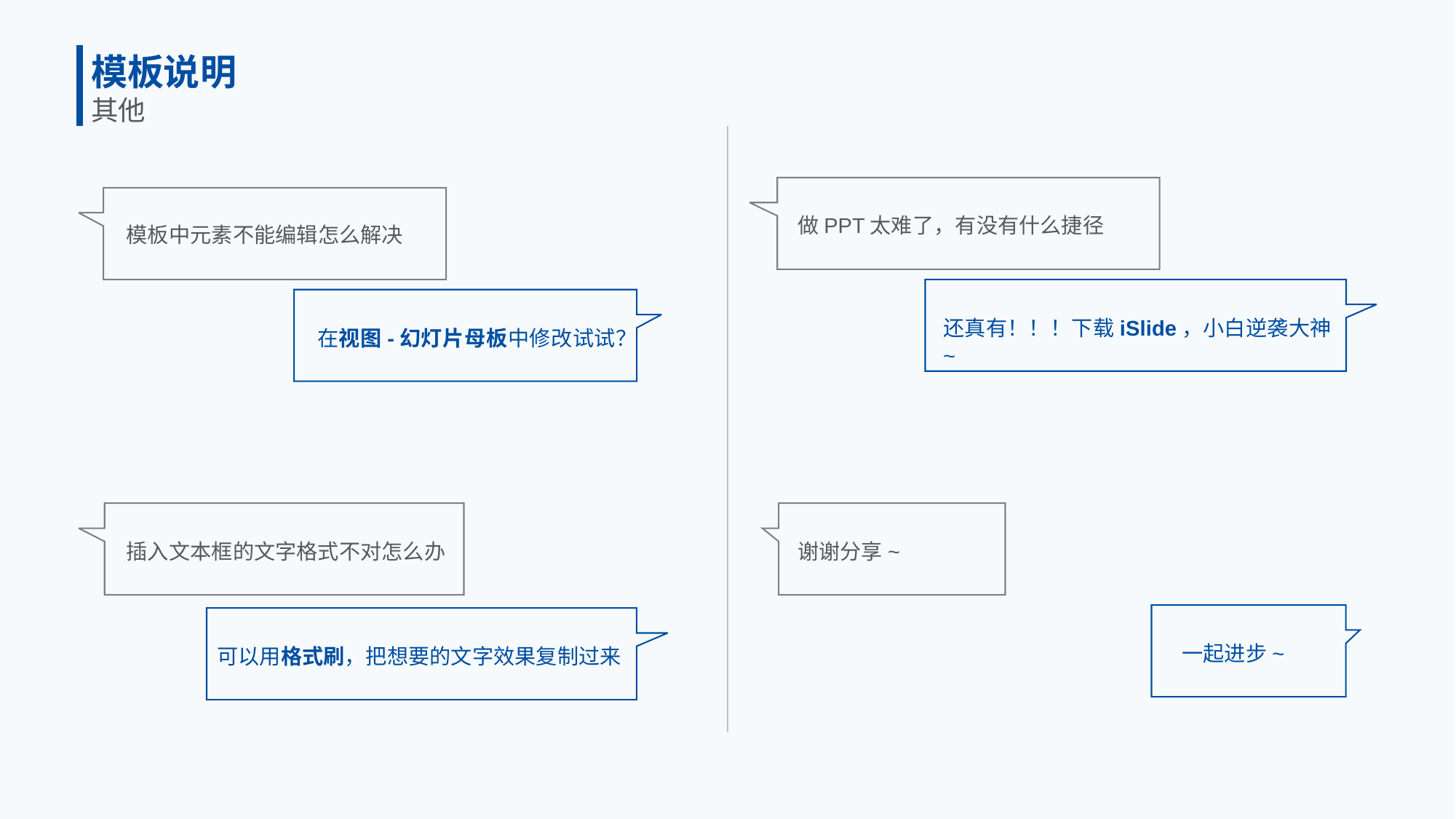

模板说明
其他

做PPT太难了，有没有什么捷径
模板中元素不能编辑怎么解决

还真有！！！下载iSlide，小白逆袭大神~
在视图-幻灯片母板中修改试试？

插入文本框的文字格式不对怎么办
谢谢分享~

一起进步~
可以用格式刷，把想要的文字效果复制过来